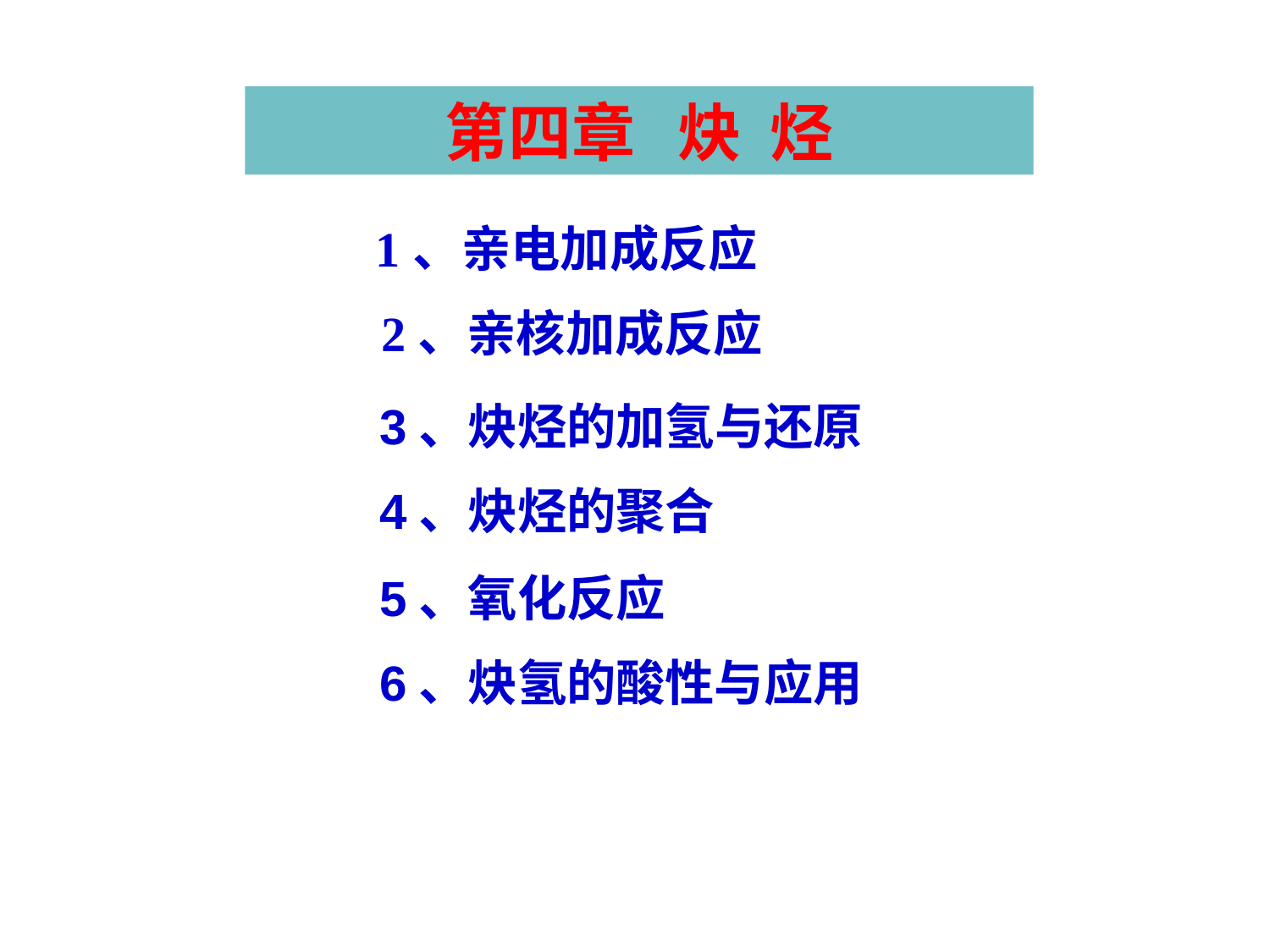

第四章   炔  烃
1、亲电加成反应
2、亲核加成反应
3、炔烃的加氢与还原
4、炔烃的聚合
5、氧化反应
6、炔氢的酸性与应用